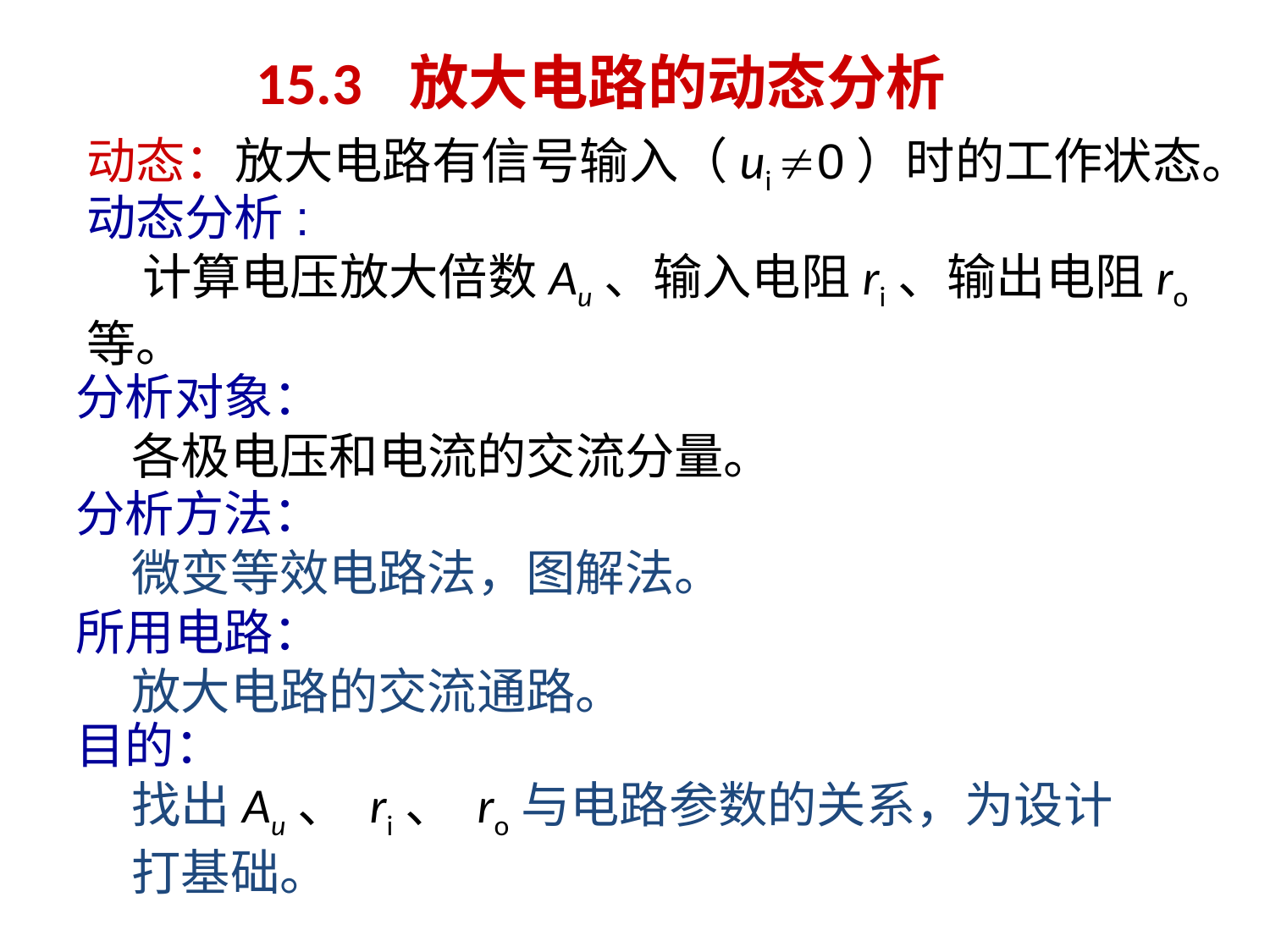

# 15.3  放大电路的动态分析
动态：放大电路有信号输入（ui ≠0）时的工作状态。
动态分析:
    计算电压放大倍数Au、输入电阻ri、输出电阻ro等。
分析对象：
    各极电压和电流的交流分量。
分析方法：
    微变等效电路法，图解法。
所用电路：
    放大电路的交流通路。
目的：
    找出Au、 ri、 ro与电路参数的关系，为设计
    打基础。